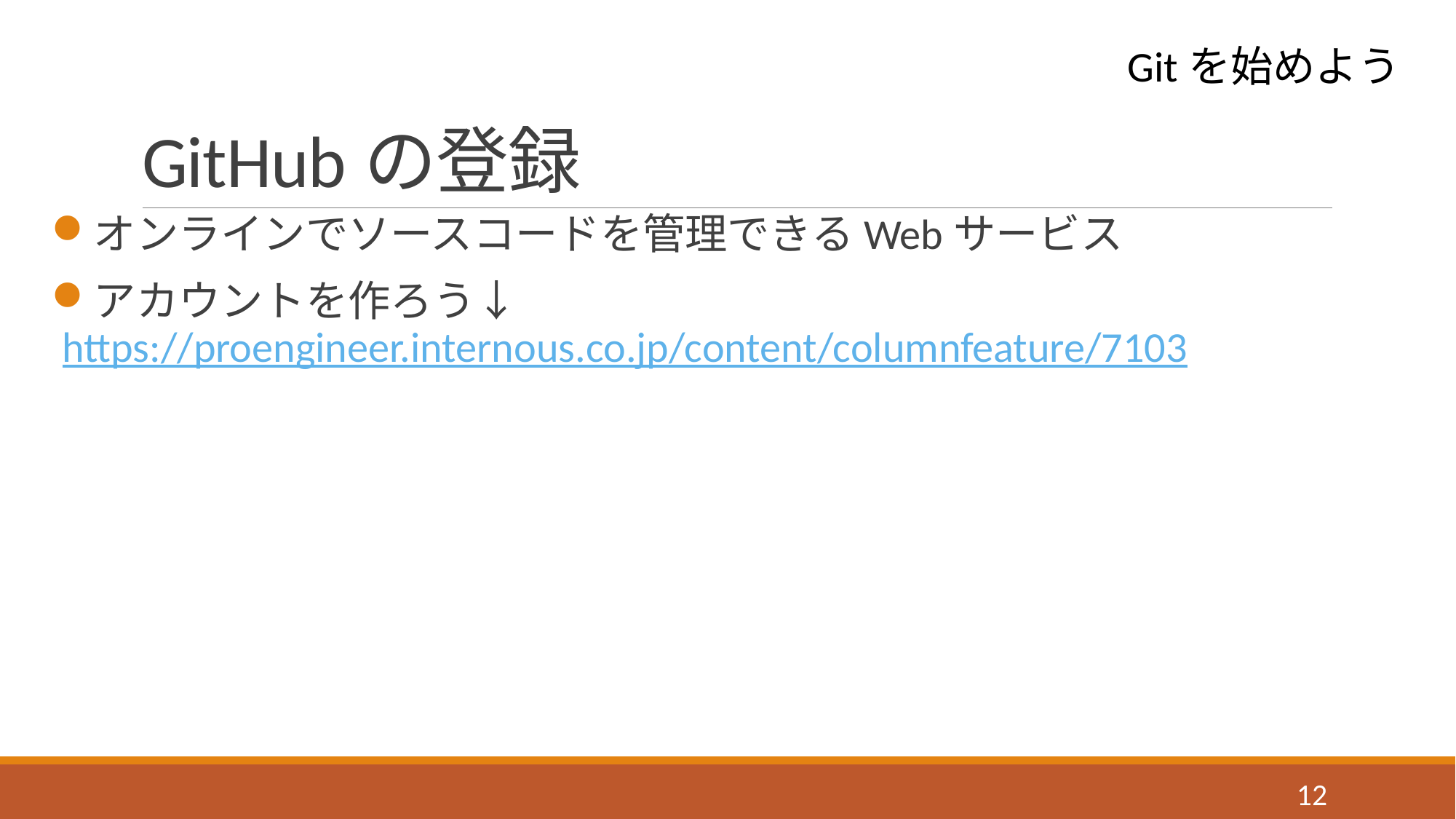

# GitHubの登録
Gitを始めよう
オンラインでソースコードを管理できるWebサービス
アカウントを作ろう↓
https://proengineer.internous.co.jp/content/columnfeature/7103
12